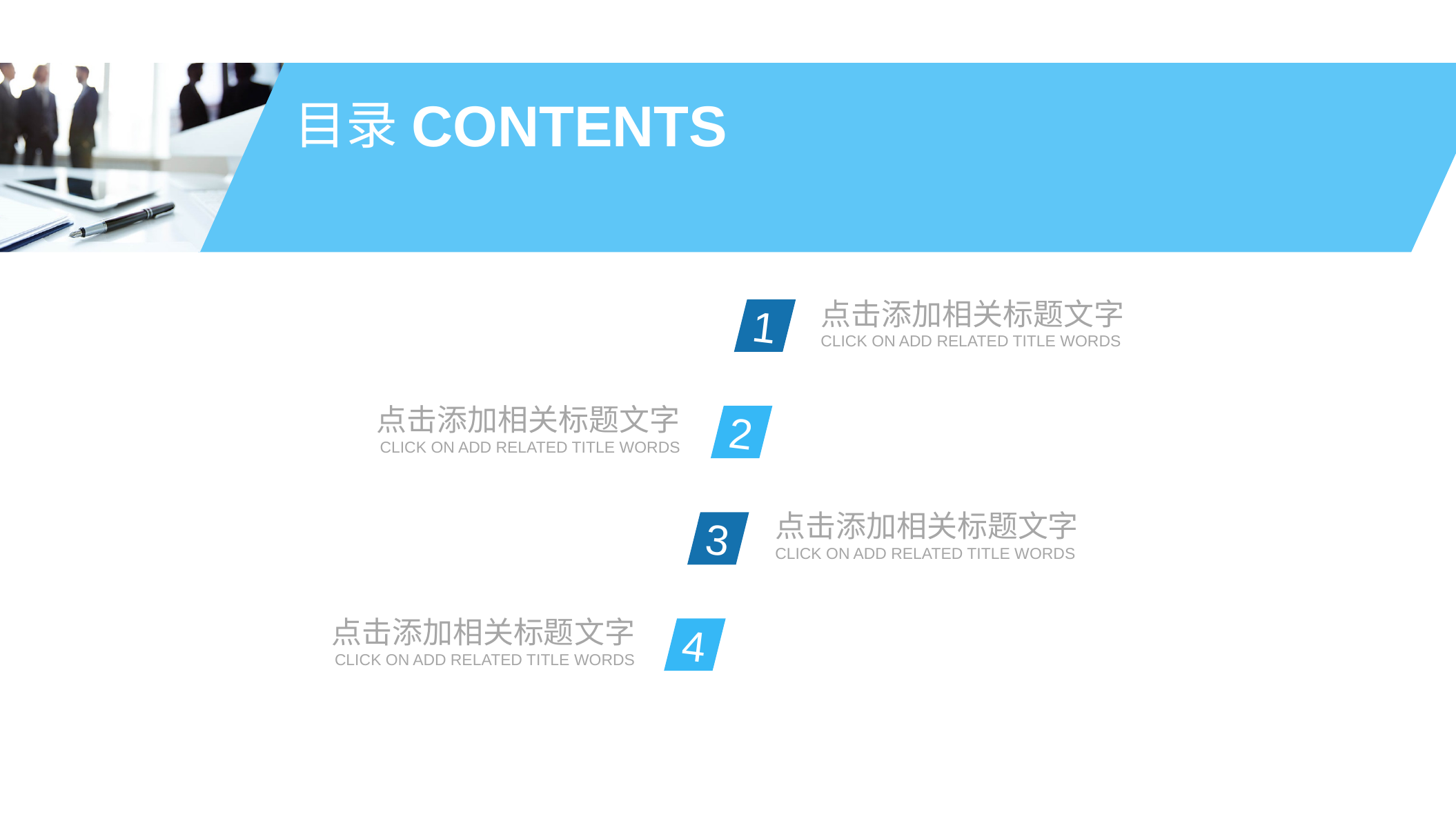

目录
CONTENTS
点击添加相关标题文字
CLICK ON ADD RELATED TITLE WORDS
1
点击添加相关标题文字
CLICK ON ADD RELATED TITLE WORDS
2
点击添加相关标题文字
CLICK ON ADD RELATED TITLE WORDS
3
点击添加相关标题文字
CLICK ON ADD RELATED TITLE WORDS
4